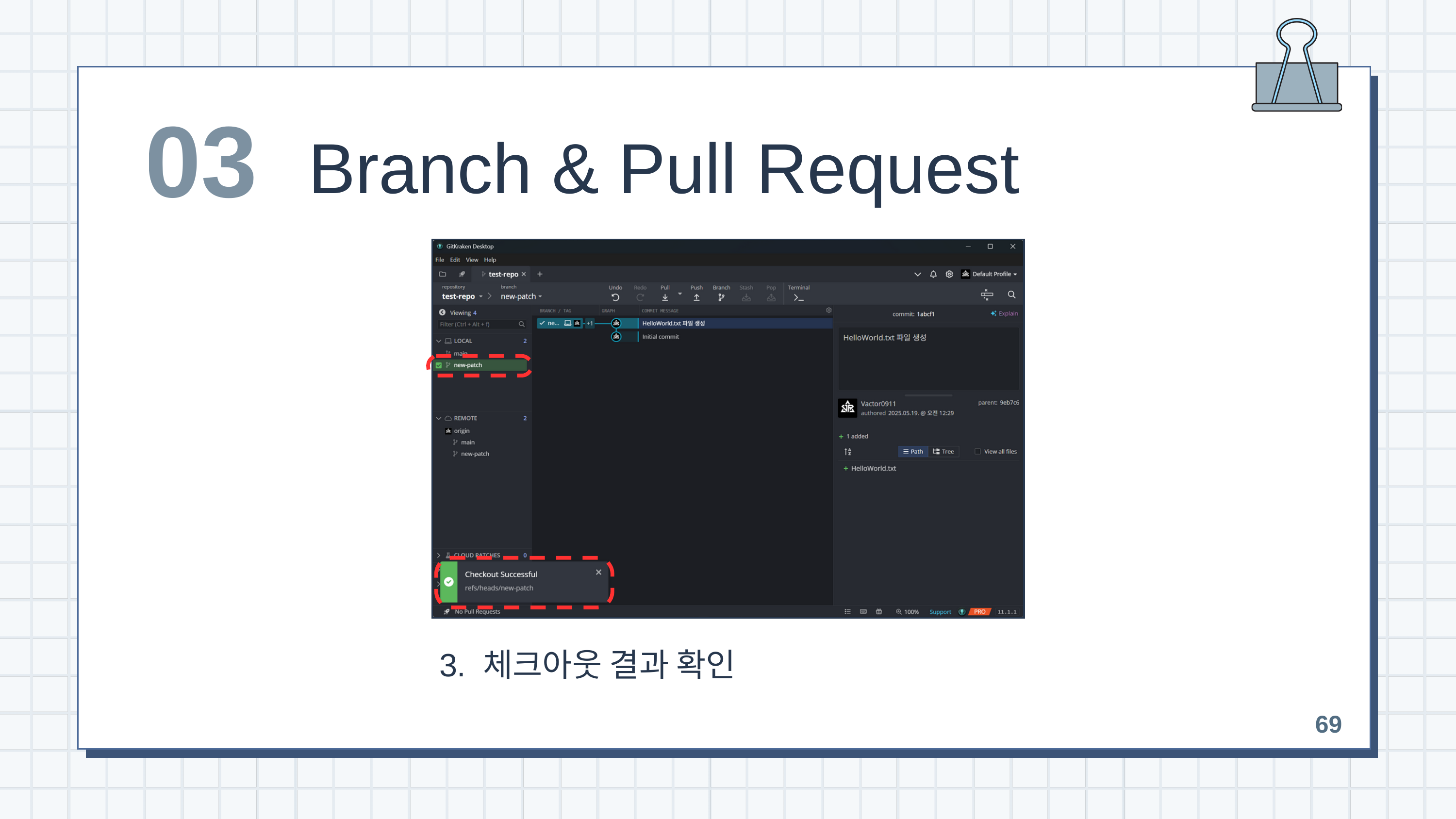

03
Branch & Pull Request

   3. 체크아웃 결과 확인
69